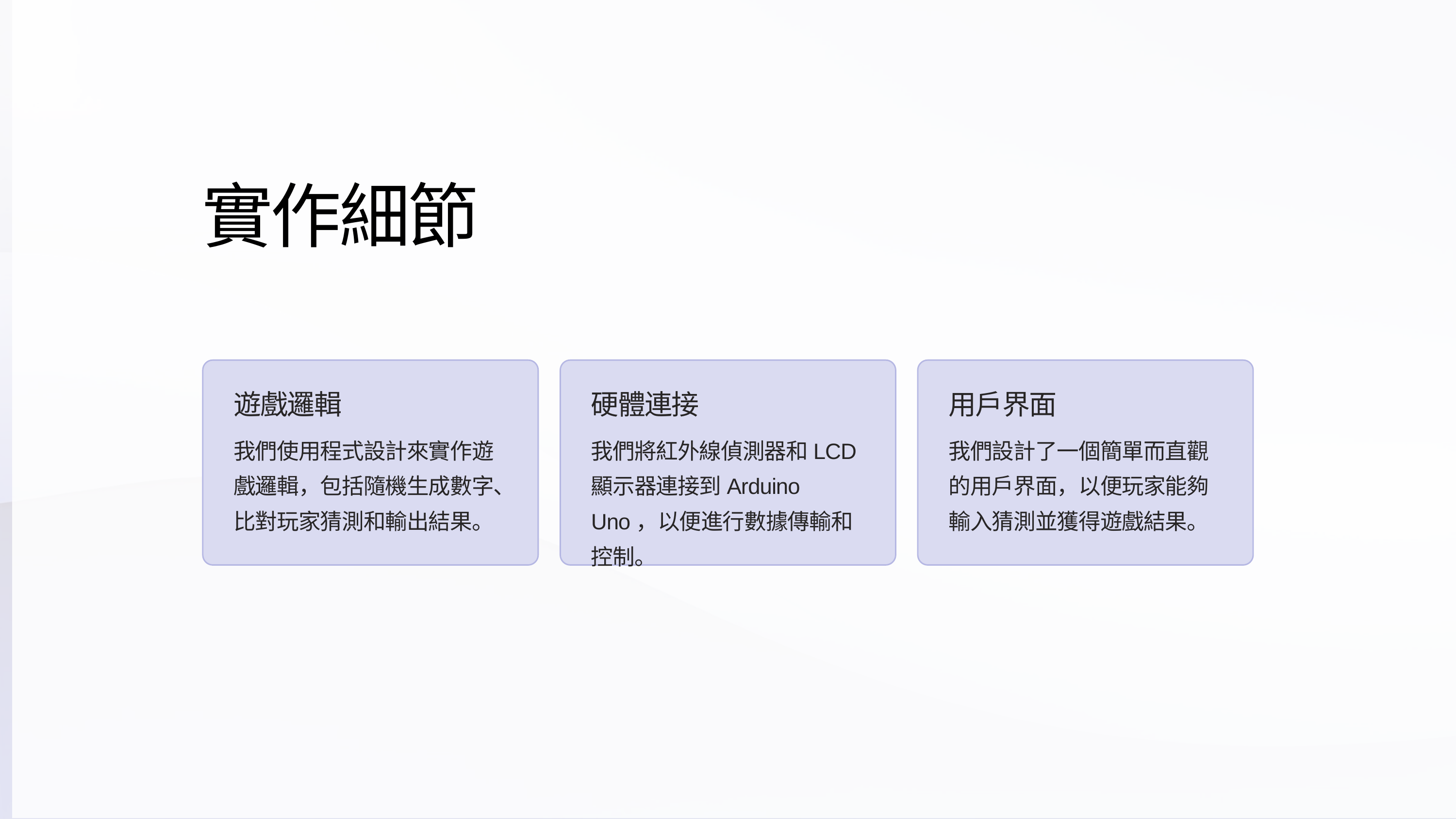

實作細節

遊戲邏輯
硬體連接
用戶界面
我們使用程式設計來實作遊戲邏輯，包括隨機生成數字、比對玩家猜測和輸出結果。
我們將紅外線偵測器和LCD顯示器連接到Arduino Uno，以便進行數據傳輸和控制。
我們設計了一個簡單而直觀的用戶界面，以便玩家能夠輸入猜測並獲得遊戲結果。